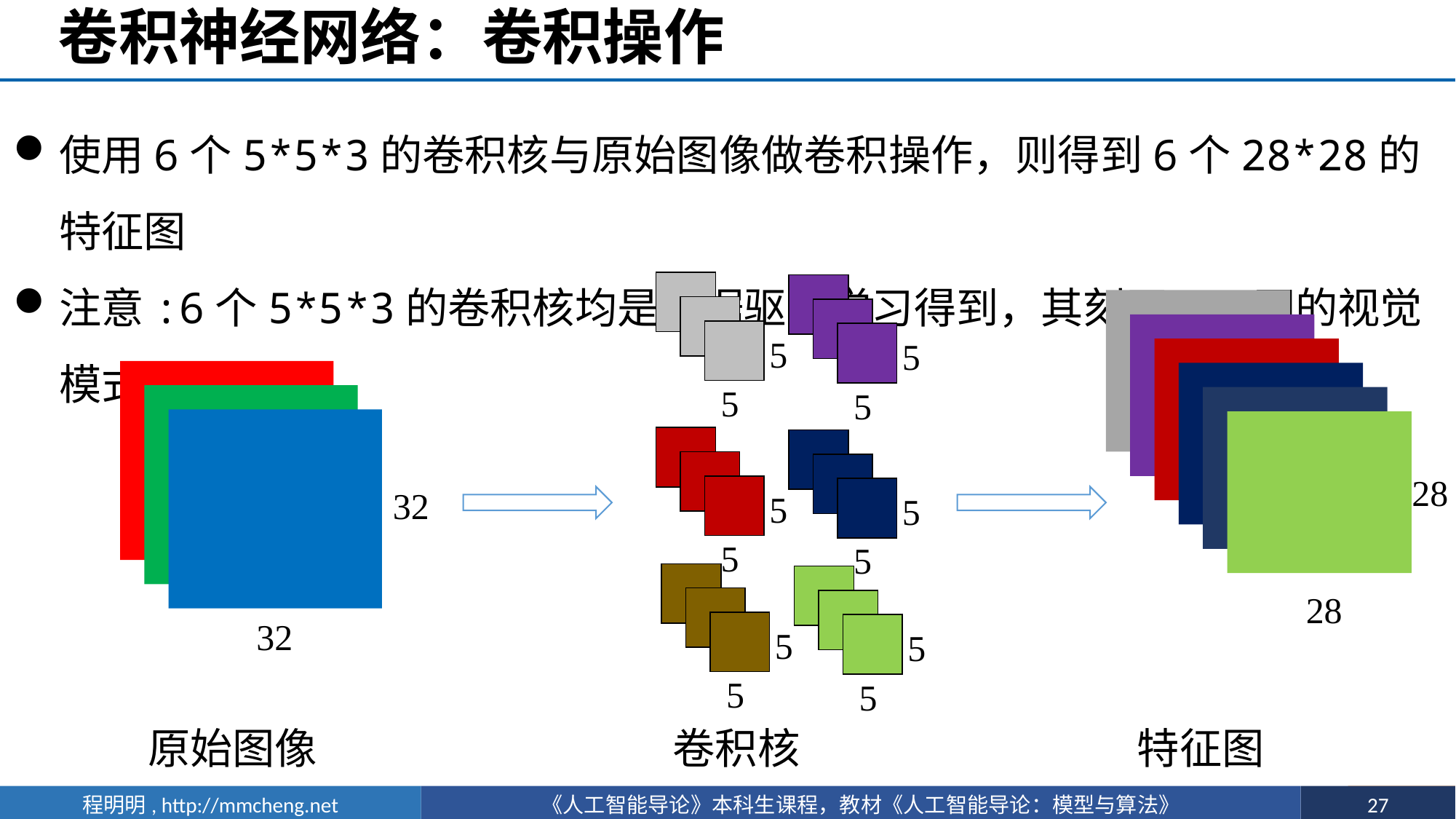

# 卷积神经网络：卷积操作
使用6个5*5*3的卷积核与原始图像做卷积操作，则得到6个28*28的特征图
注意:6个5*5*3的卷积核均是数据驱动学习得到，其刻画了不同的视觉模式

5
5

5
5

28

32

5
5

5
5

28

32

5
5
5
5
卷积核
特征图
原始图像